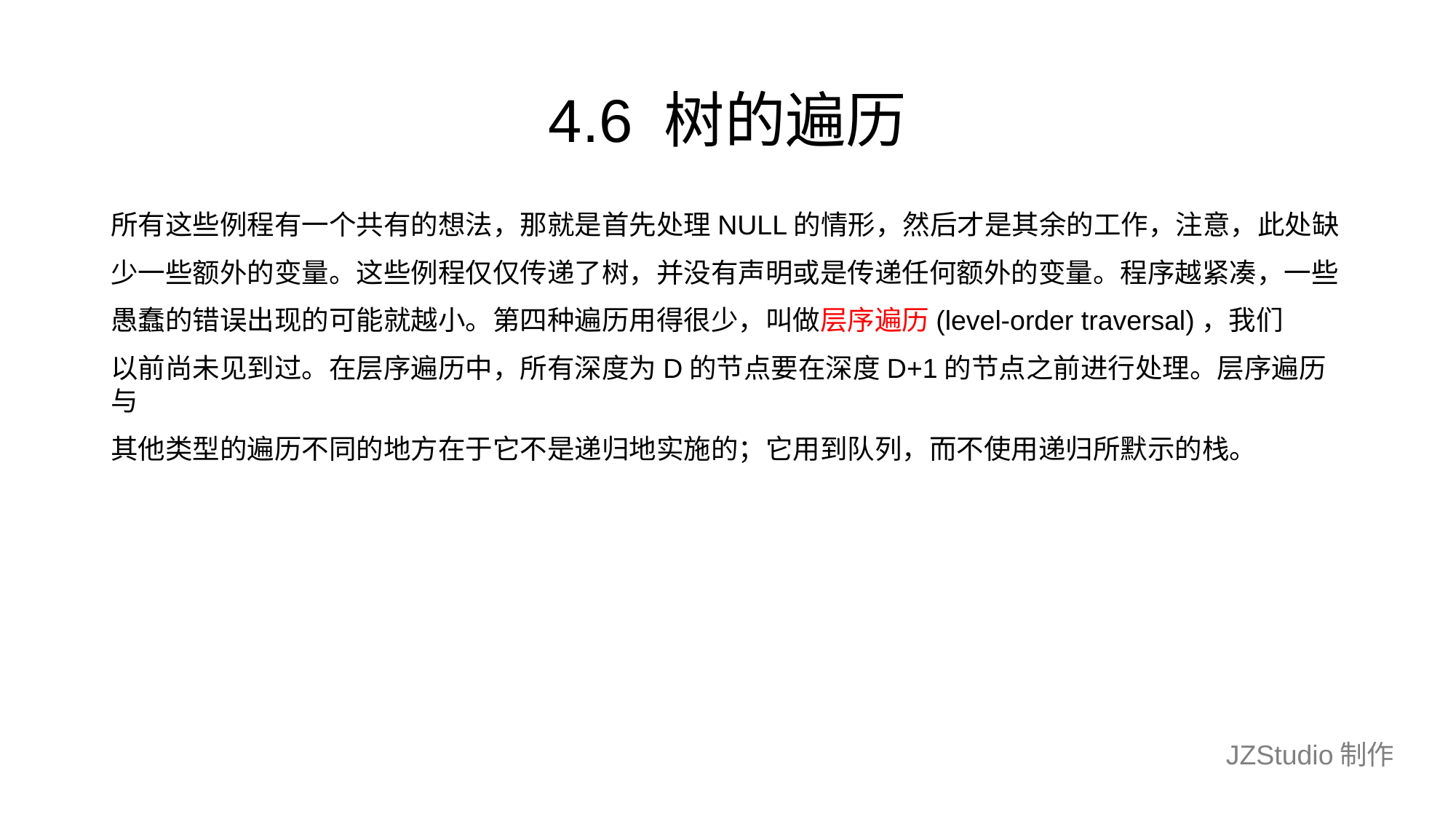

# 4.6 树的遍历
所有这些例程有一个共有的想法，那就是首先处理NULL的情形，然后才是其余的工作，注意，此处缺
少一些额外的变量。这些例程仅仅传递了树，并没有声明或是传递任何额外的变量。程序越紧凑，一些
愚蠢的错误出现的可能就越小。第四种遍历用得很少，叫做层序遍历(level-order traversal)，我们
以前尚未见到过。在层序遍历中，所有深度为D的节点要在深度D+1的节点之前进行处理。层序遍历与
其他类型的遍历不同的地方在于它不是递归地实施的；它用到队列，而不使用递归所默示的栈。